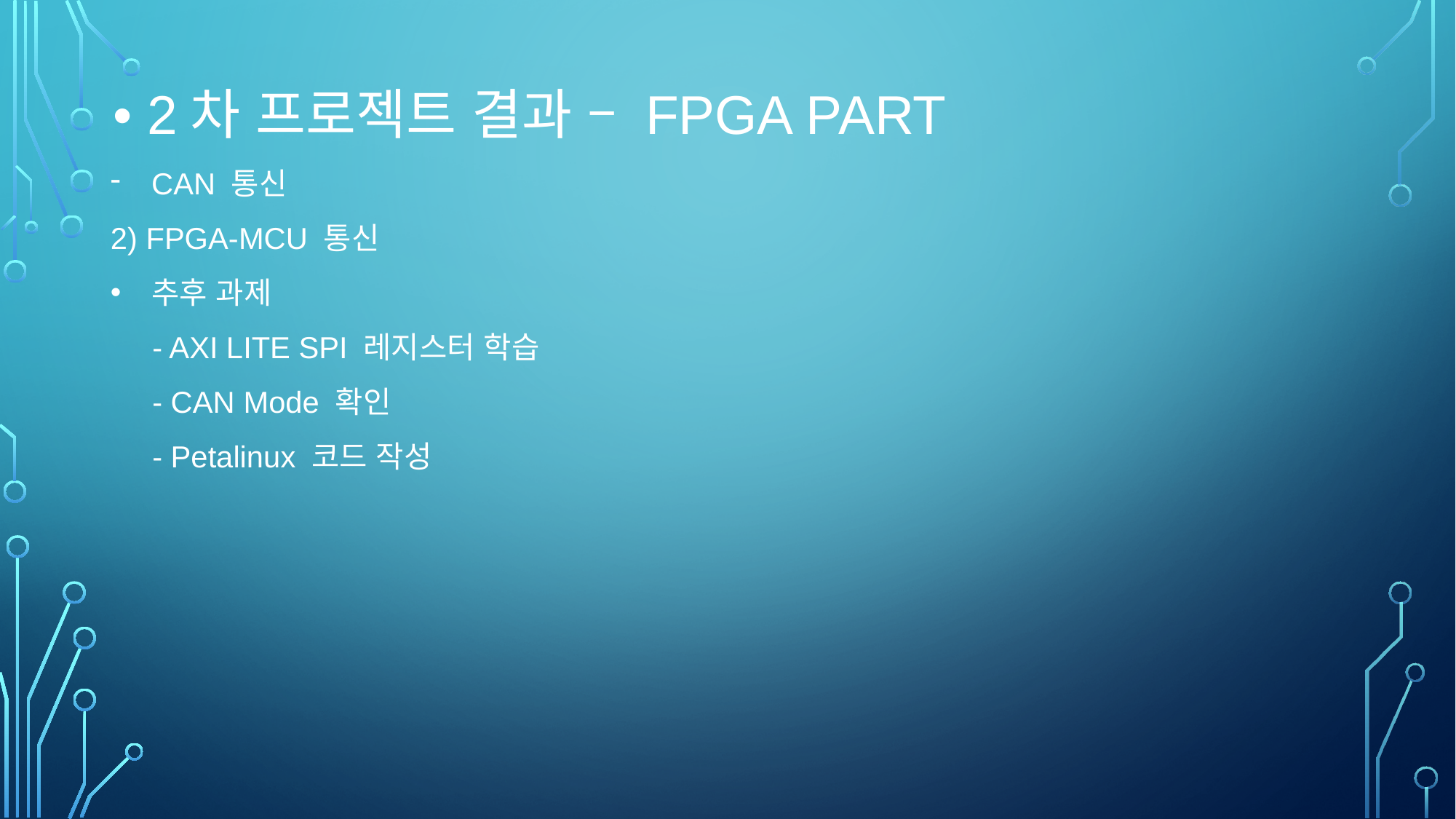

# • 2차 프로젝트 결과 – FPGA PART
CAN 통신
2) FPGA-MCU 통신
추후 과제
     - AXI LITE SPI 레지스터 학습
     - CAN Mode 확인
     - Petalinux 코드 작성